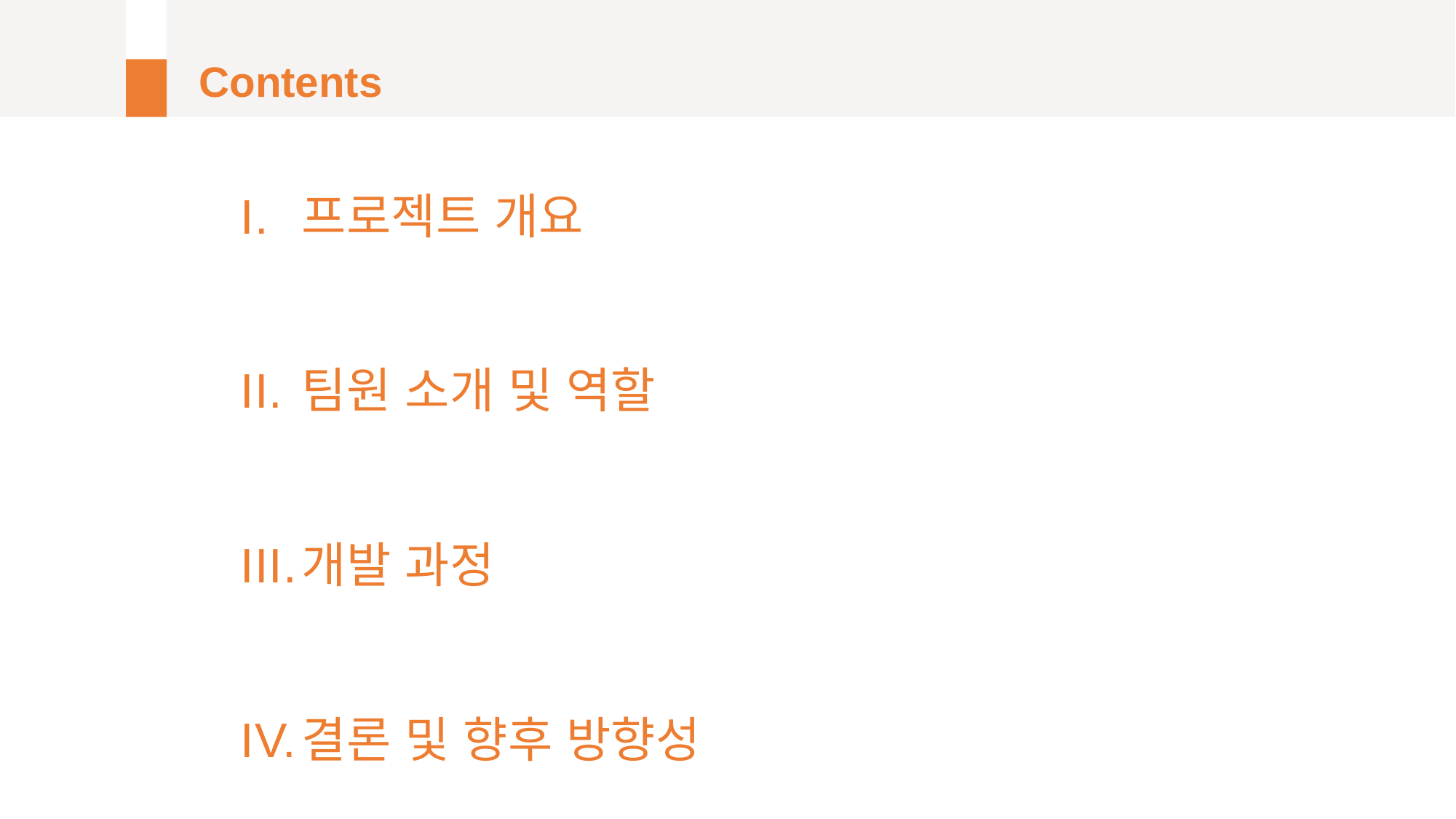

# Contents
프로젝트 개요

팀원 소개 및 역할

개발 과정

결론 및 향후 방향성